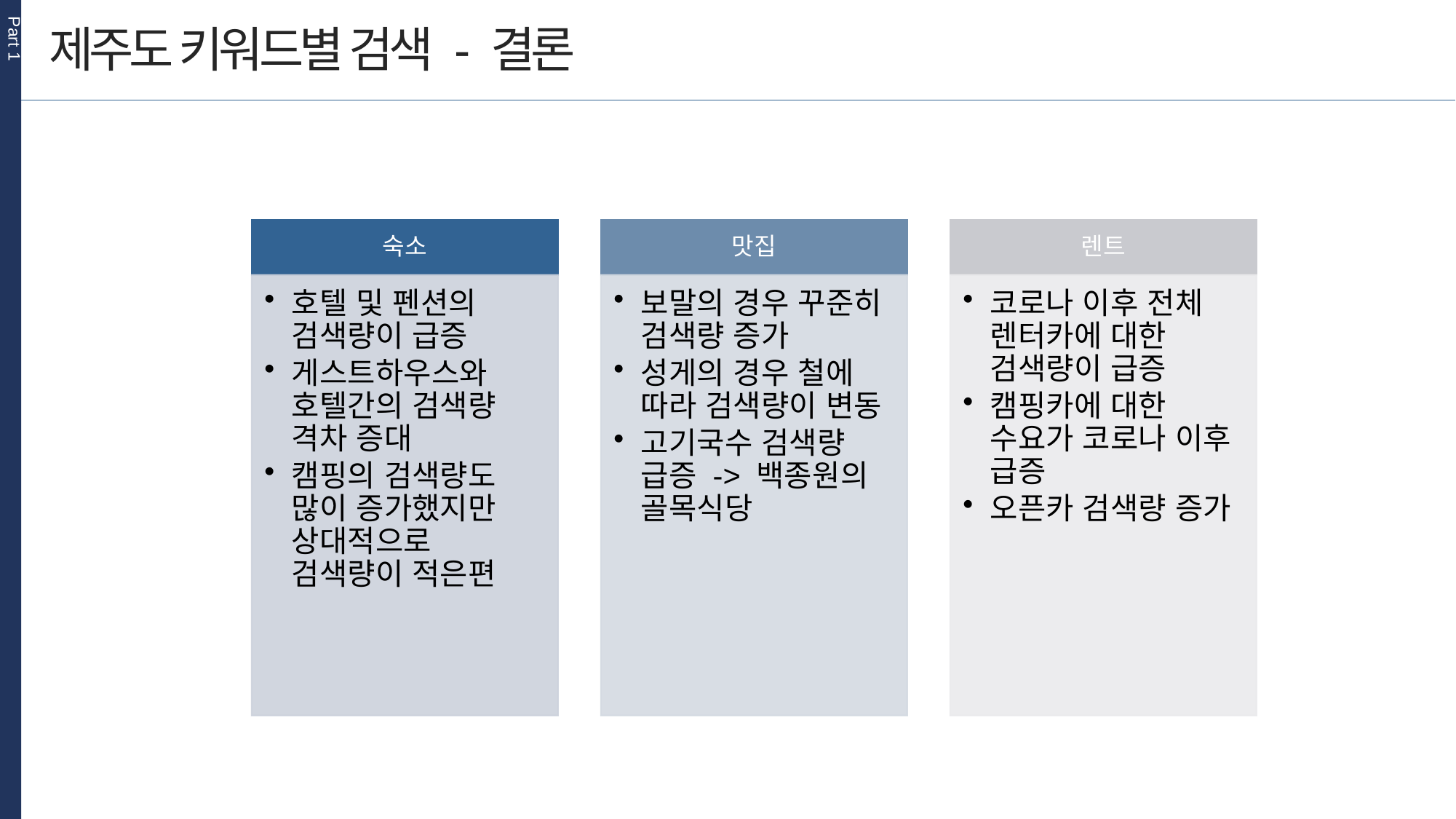

Part 1
제주도 키워드별 검색 - 결론
숙소
호텔 및 펜션의 검색량이 급증
게스트하우스와 호텔간의 검색량 격차 증대
캠핑의 검색량도 많이 증가했지만 상대적으로 검색량이 적은편
맛집
보말의 경우 꾸준히 검색량 증가
성게의 경우 철에 따라 검색량이 변동
고기국수 검색량 급증 -> 백종원의 골목식당
렌트
코로나 이후 전체 렌터카에 대한 검색량이 급증
캠핑카에 대한 수요가 코로나 이후 급증
오픈카 검색량 증가